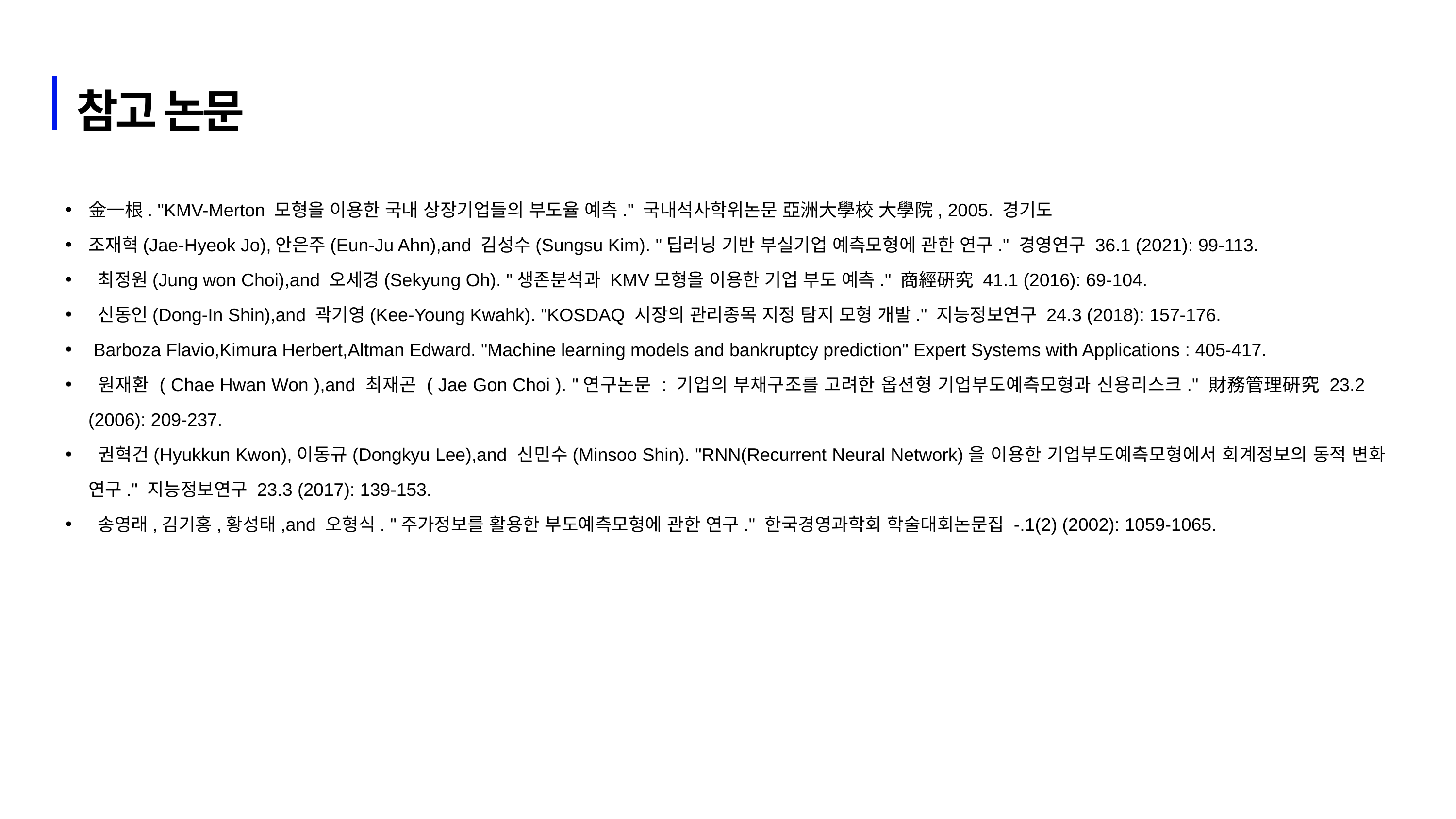

참고 논문

金一根. "KMV-Merton 모형을 이용한 국내 상장기업들의 부도율 예측." 국내석사학위논문 亞洲大學校 大學院, 2005. 경기도
조재혁(Jae-Hyeok Jo),안은주(Eun-Ju Ahn),and 김성수(Sungsu Kim). "딥러닝 기반 부실기업 예측모형에 관한 연구." 경영연구 36.1 (2021): 99-113.
 최정원(Jung won Choi),and 오세경(Sekyung Oh). "생존분석과 KMV모형을 이용한 기업 부도 예측." 商經硏究 41.1 (2016): 69-104.
 신동인(Dong-In Shin),and 곽기영(Kee-Young Kwahk). "KOSDAQ 시장의 관리종목 지정 탐지 모형 개발." 지능정보연구 24.3 (2018): 157-176.
 Barboza Flavio,Kimura Herbert,Altman Edward. "Machine learning models and bankruptcy prediction" Expert Systems with Applications : 405-417.
 원재환 ( Chae Hwan Won ),and 최재곤 ( Jae Gon Choi ). "연구논문 : 기업의 부채구조를 고려한 옵션형 기업부도예측모형과 신용리스크." 財務管理硏究 23.2     (2006): 209-237.
 권혁건(Hyukkun Kwon),이동규(Dongkyu Lee),and 신민수(Minsoo Shin). "RNN(Recurrent Neural Network)을 이용한 기업부도예측모형에서 회계정보의 동적 변화 연구." 지능정보연구 23.3 (2017): 139-153.
 송영래,김기홍,황성태,and 오형식. "주가정보를 활용한 부도예측모형에 관한 연구." 한국경영과학회 학술대회논문집 -.1(2) (2002): 1059-1065.